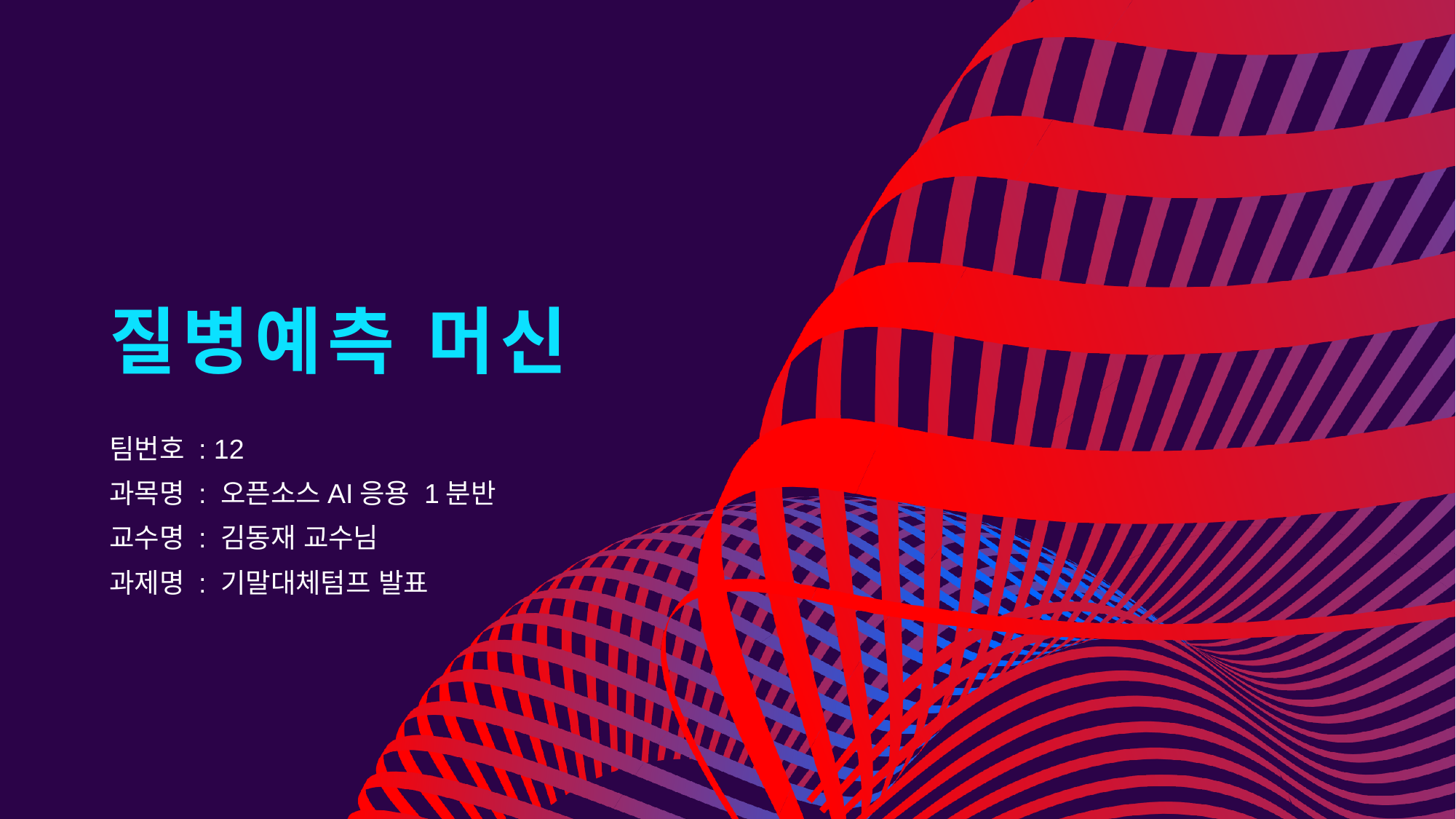

# 질병예측 머신
팀번호 : 12
과목명 : 오픈소스AI응용 1분반
교수명 : 김동재 교수님
과제명 : 기말대체텀프 발표